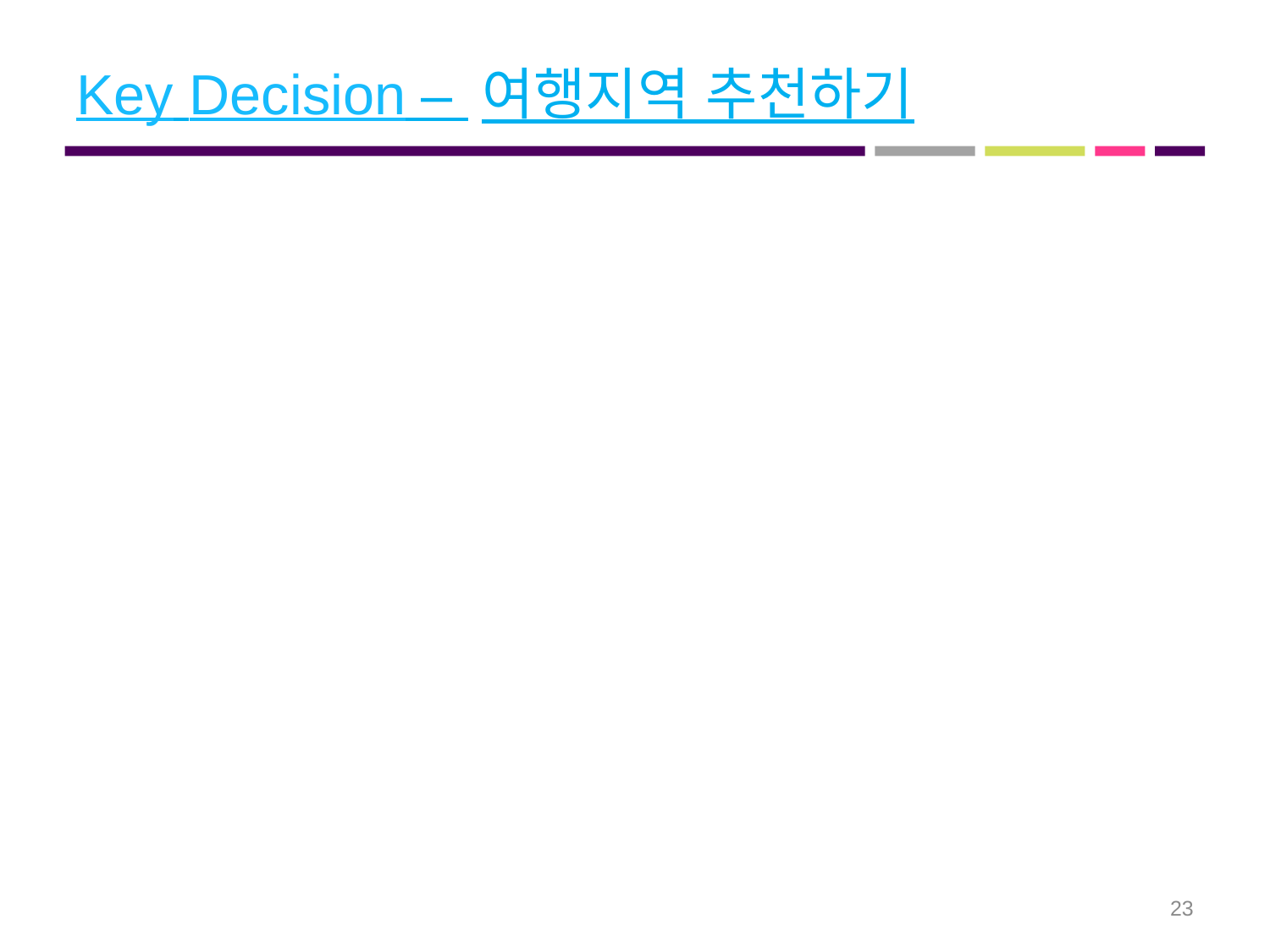

# Key Decision – 여행지역 추천하기
23